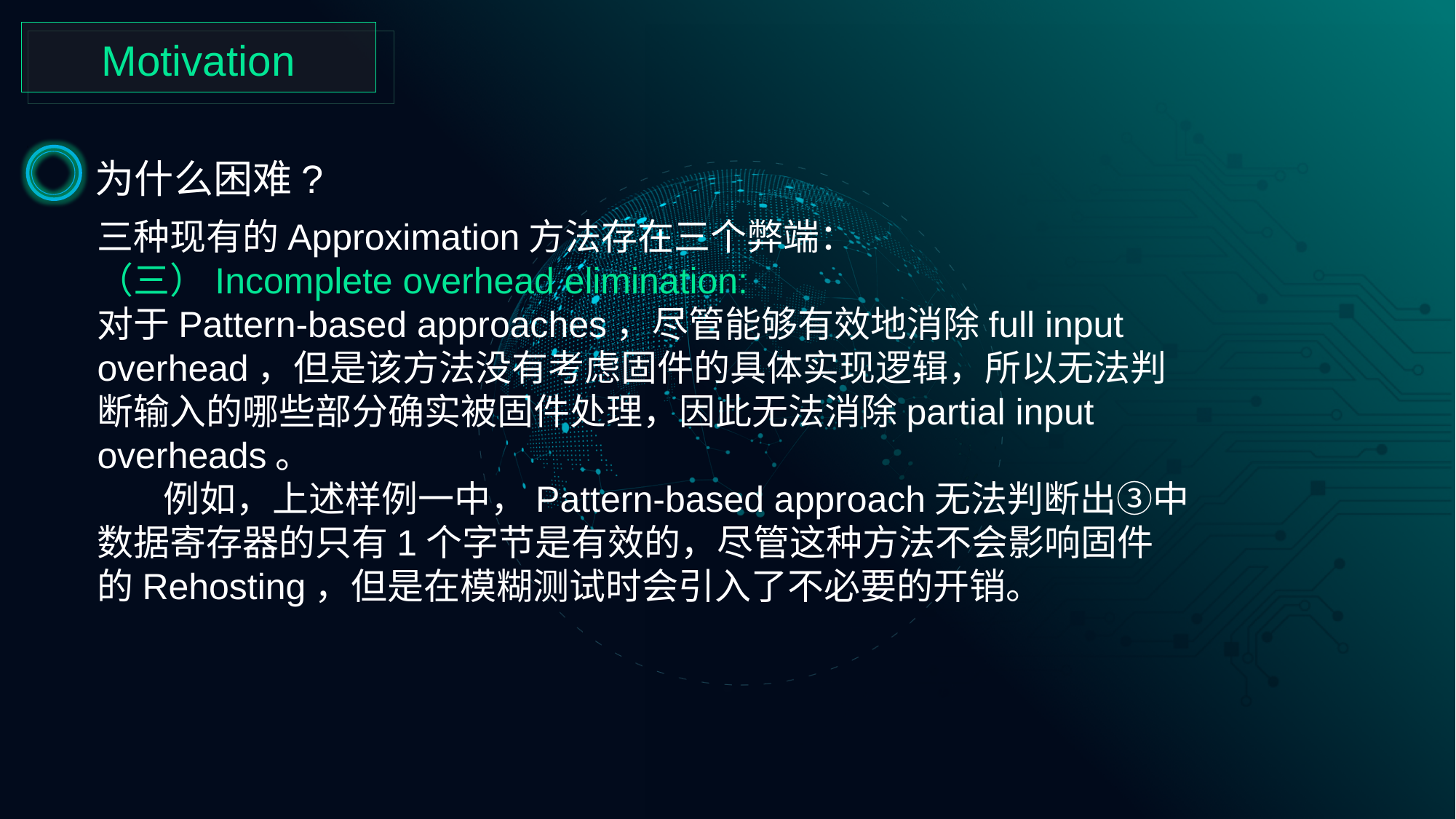

Motivation

为什么困难?
三种现有的Approximation方法存在三个弊端：
（三）Incomplete overhead elimination:
对于Pattern-based approaches，尽管能够有效地消除full input overhead，但是该方法没有考虑固件的具体实现逻辑，所以无法判断输入的哪些部分确实被固件处理，因此无法消除partial input overheads。
       例如，上述样例一中，Pattern-based approach无法判断出③中数据寄存器的只有1个字节是有效的，尽管这种方法不会影响固件的Rehosting，但是在模糊测试时会引入了不必要的开销。